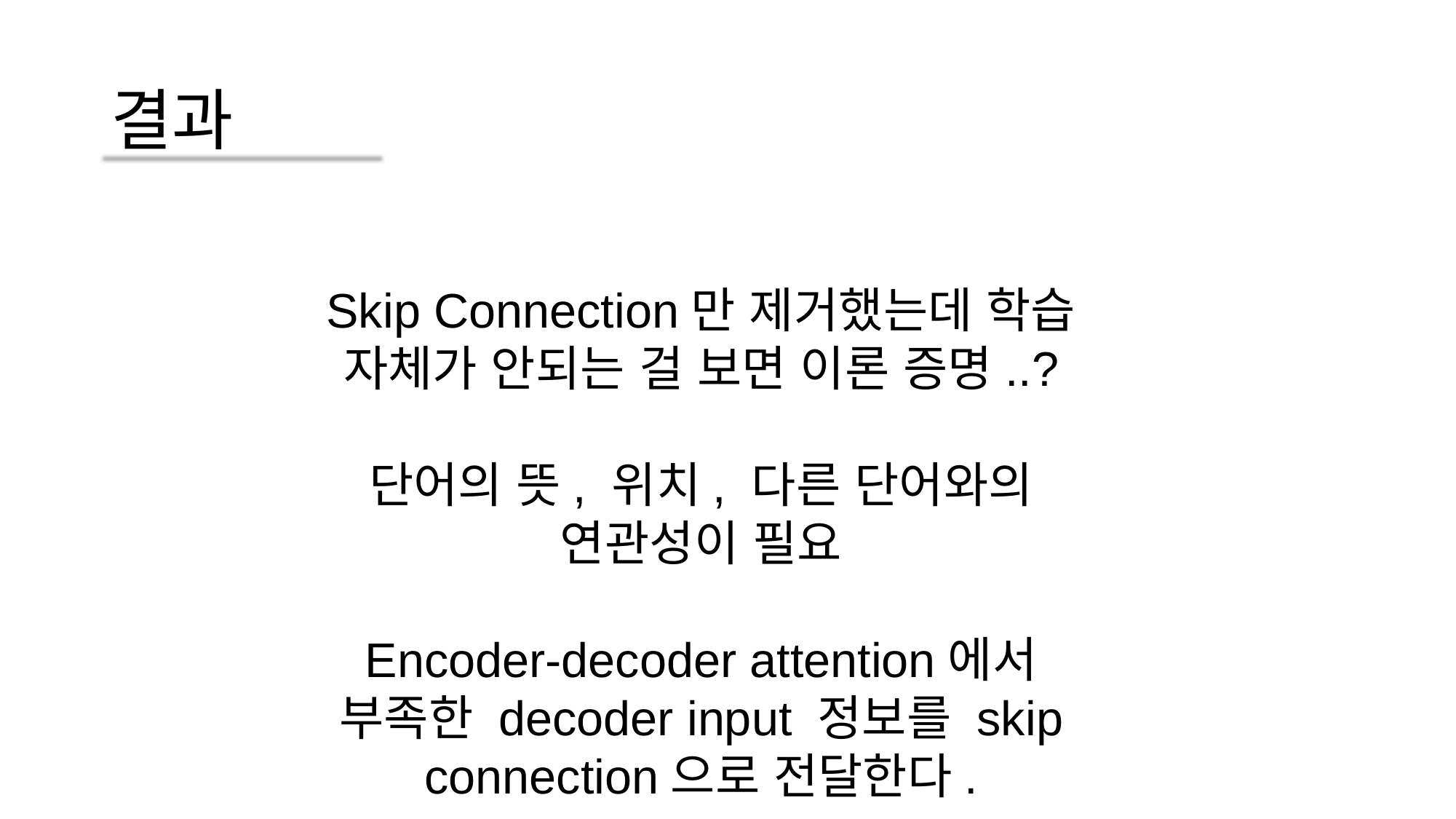

# 결과

Skip Connection만 제거했는데 학습 자체가 안되는 걸 보면 이론 증명..?

단어의 뜻, 위치, 다른 단어와의 연관성이 필요

Encoder-decoder attention에서 부족한 decoder input 정보를 skip connection으로 전달한다.